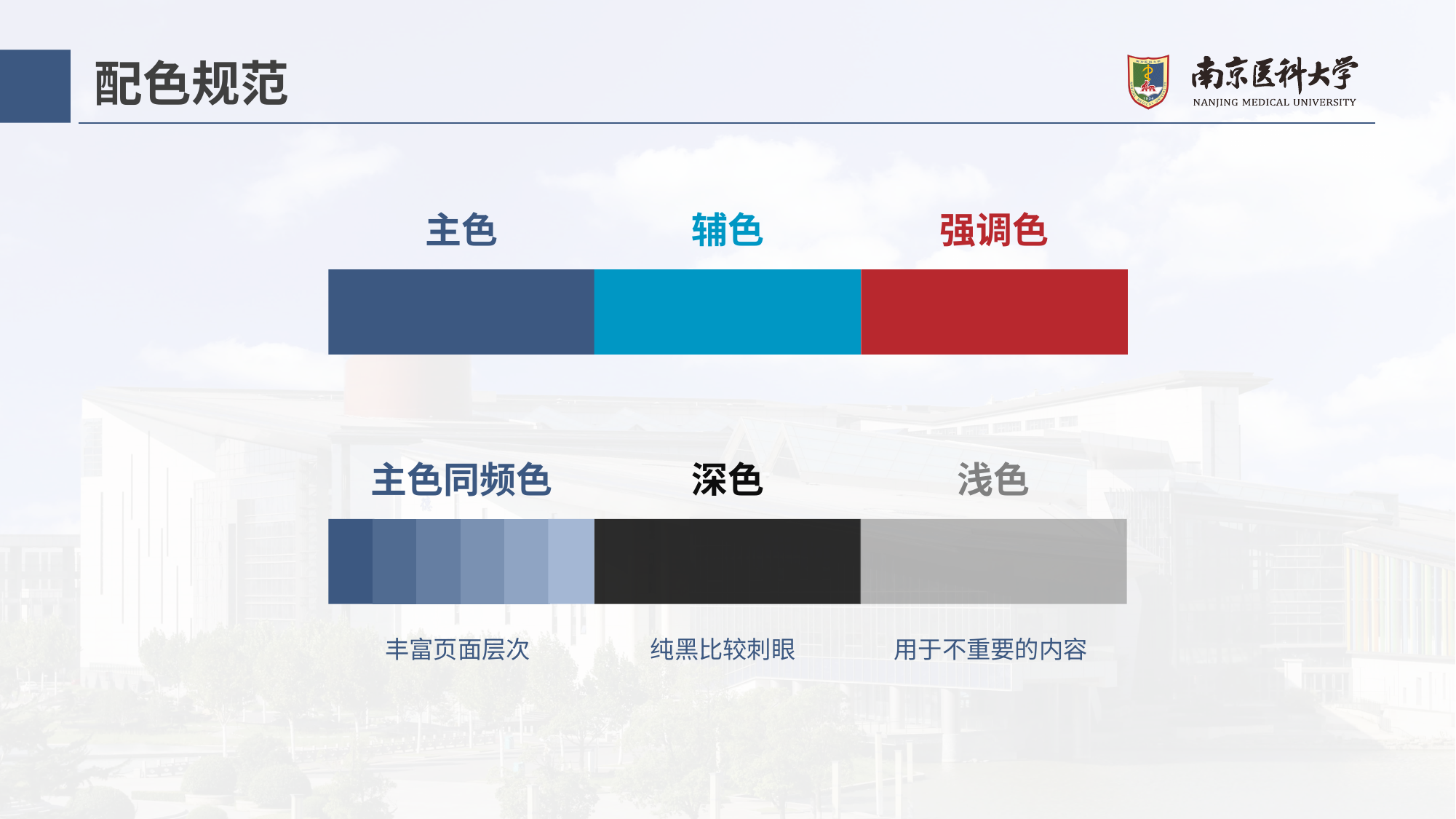

# 配色规范
辅色
强调色
主色

深色
浅色
主色同频色

丰富页面层次
纯黑比较刺眼
用于不重要的内容